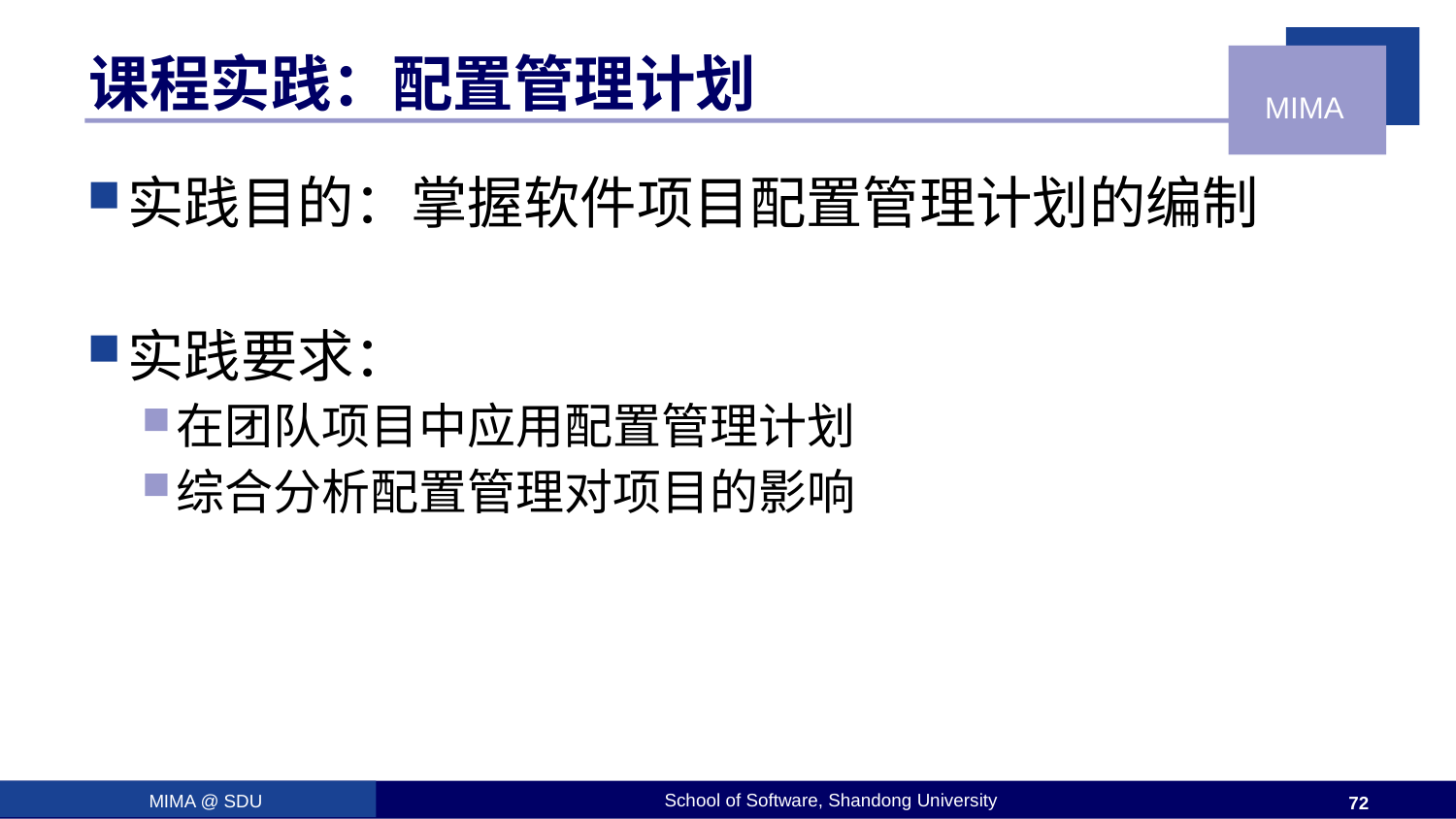

# 课程实践：配置管理计划
实践目的：掌握软件项目配置管理计划的编制

实践要求：
在团队项目中应用配置管理计划
综合分析配置管理对项目的影响